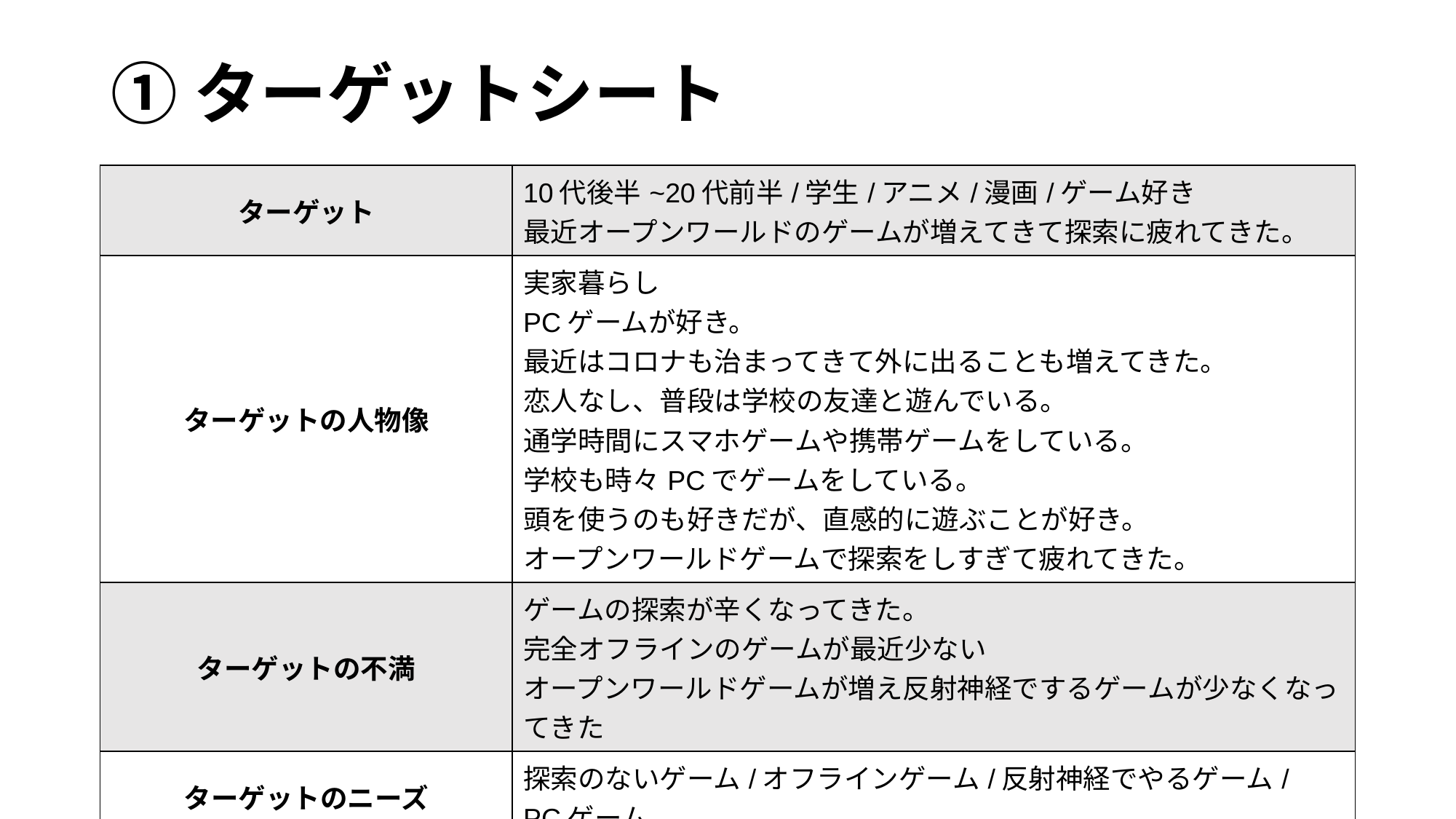

# ①ターゲットシート
| ターゲット | 10代後半~20代前半/学生/アニメ/漫画/ゲーム好き 最近オープンワールドのゲームが増えてきて探索に疲れてきた。 |
| --- | --- |
| ターゲットの人物像 | 実家暮らし PCゲームが好き。 最近はコロナも治まってきて外に出ることも増えてきた。 恋人なし、普段は学校の友達と遊んでいる。 通学時間にスマホゲームや携帯ゲームをしている。 学校も時々PCでゲームをしている。 頭を使うのも好きだが、直感的に遊ぶことが好き。 オープンワールドゲームで探索をしすぎて疲れてきた。 |
| ターゲットの不満 | ゲームの探索が辛くなってきた。 完全オフラインのゲームが最近少ない オープンワールドゲームが増え反射神経でするゲームが少なくなってきた |
| ターゲットのニーズ | 探索のないゲーム/オフラインゲーム/反射神経でやるゲーム/ PCゲーム |